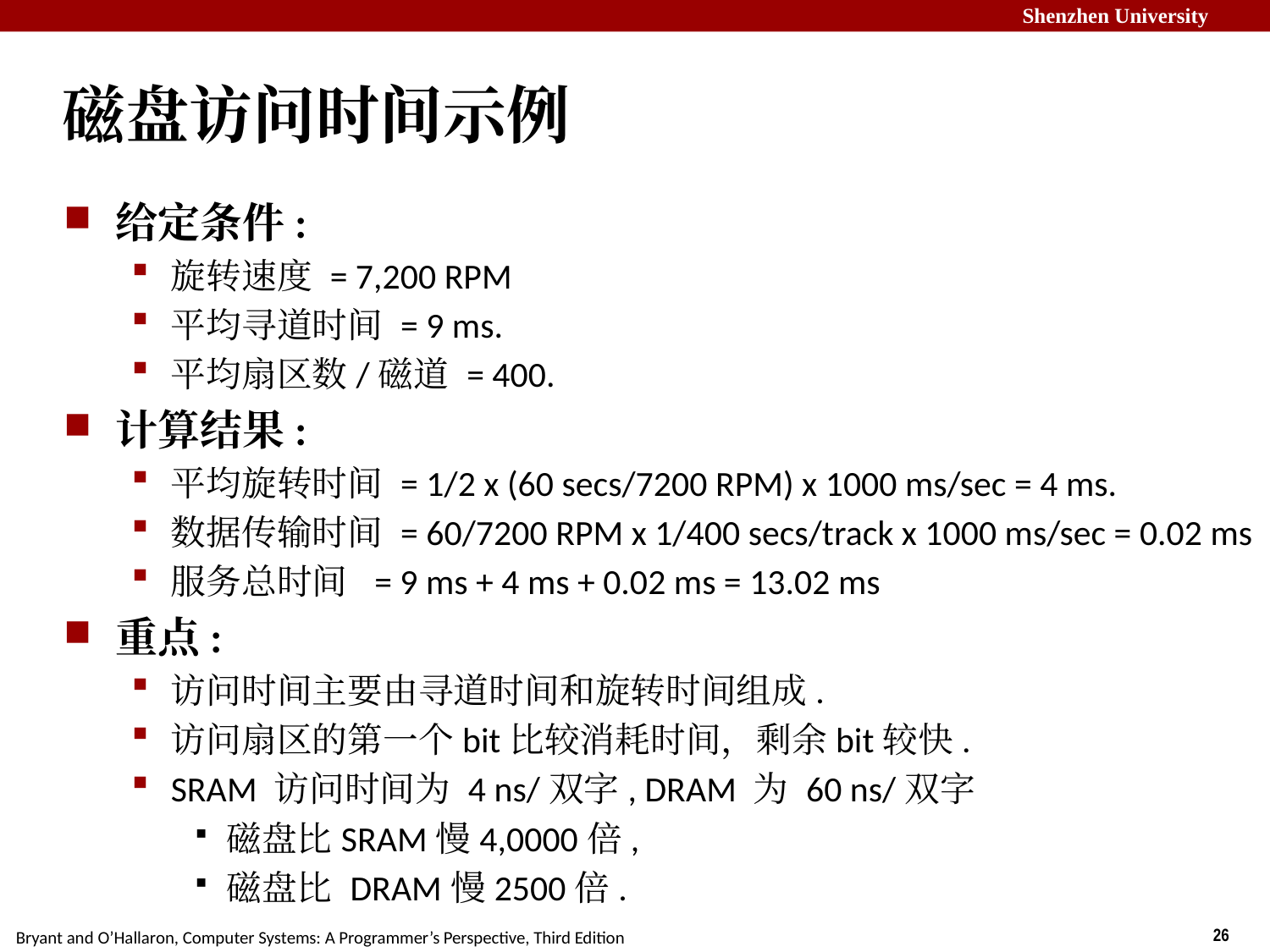

# 磁盘访问时间示例
给定条件:
旋转速度 = 7,200 RPM
平均寻道时间 = 9 ms.
平均扇区数/磁道 = 400.
计算结果:
平均旋转时间 = 1/2 x (60 secs/7200 RPM) x 1000 ms/sec = 4 ms.
数据传输时间 = 60/7200 RPM x 1/400 secs/track x 1000 ms/sec = 0.02 ms
服务总时间  = 9 ms + 4 ms + 0.02 ms = 13.02 ms
重点:
访问时间主要由寻道时间和旋转时间组成.
访问扇区的第一个bit比较消耗时间，剩余bit较快.
SRAM 访问时间为 4 ns/双字, DRAM 为 60 ns/双字
磁盘比SRAM慢4,0000倍,
磁盘比 DRAM慢2500倍.